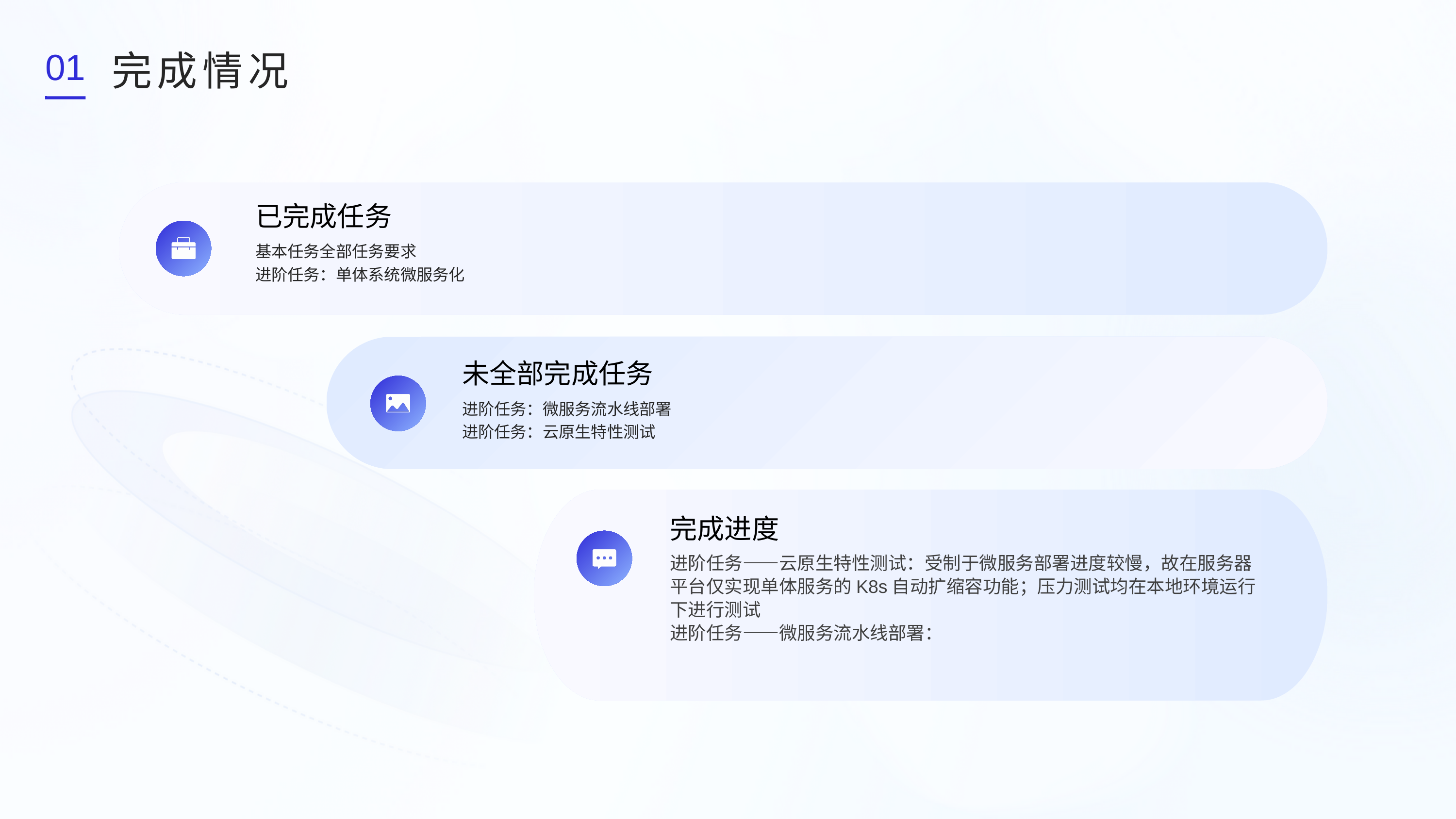

01
完成情况

已完成任务

基本任务全部任务要求
进阶任务：单体系统微服务化

未全部完成任务

进阶任务：微服务流水线部署
进阶任务：云原生特性测试

完成进度

进阶任务——云原生特性测试：受制于微服务部署进度较慢，故在服务器平台仅实现单体服务的K8s自动扩缩容功能；压力测试均在本地环境运行下进行测试
进阶任务——微服务流水线部署：